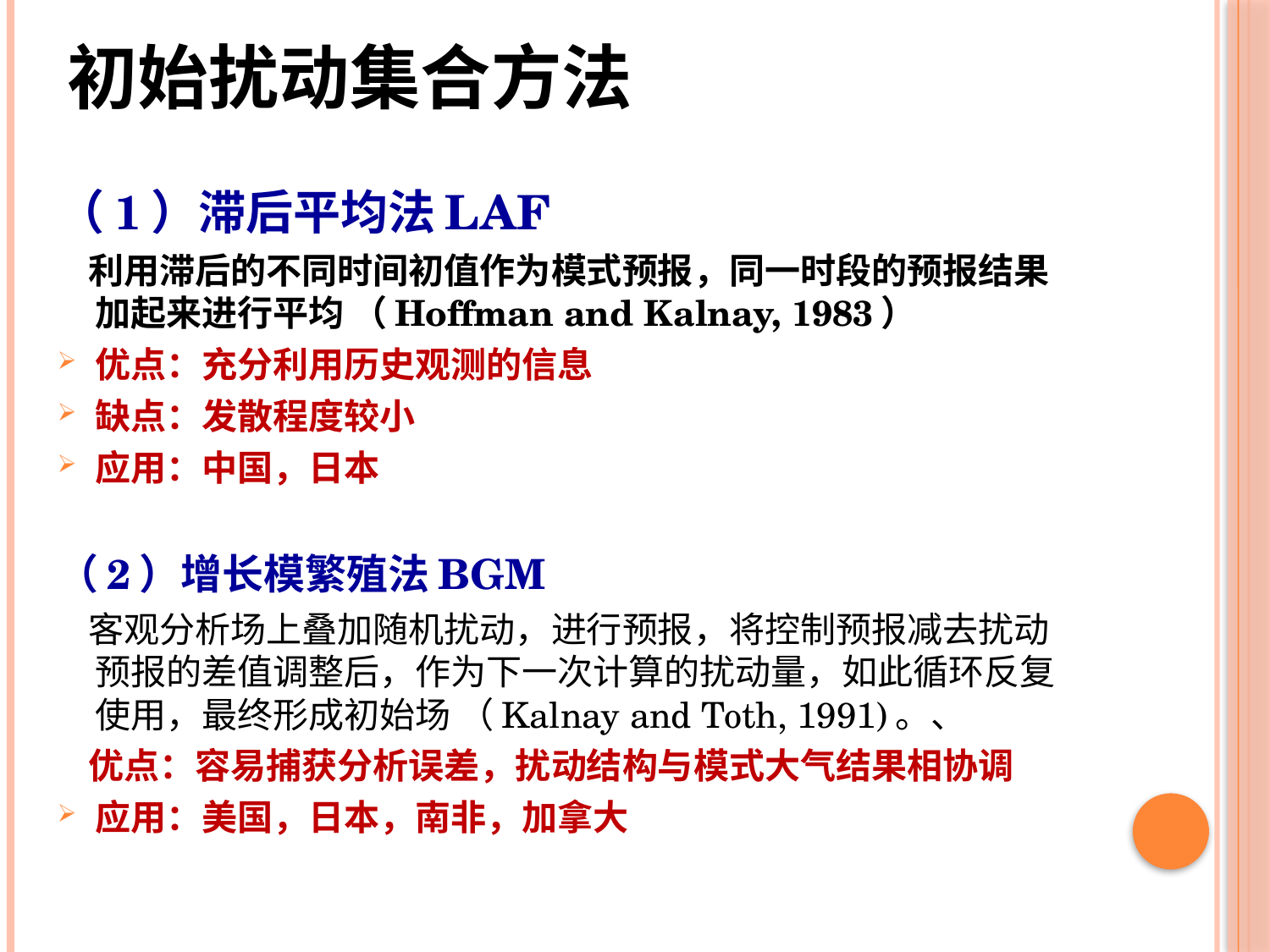

# 初始扰动集合方法
（1）滞后平均法LAF
   利用滞后的不同时间初值作为模式预报，同一时段的预报结果加起来进行平均 （Hoffman and Kalnay, 1983）
优点：充分利用历史观测的信息
缺点：发散程度较小
应用：中国，日本

（2）增长模繁殖法BGM
   客观分析场上叠加随机扰动，进行预报，将控制预报减去扰动预报的差值调整后，作为下一次计算的扰动量，如此循环反复使用，最终形成初始场 （Kalnay and Toth, 1991)。、
   优点：容易捕获分析误差，扰动结构与模式大气结果相协调
应用：美国，日本，南非，加拿大